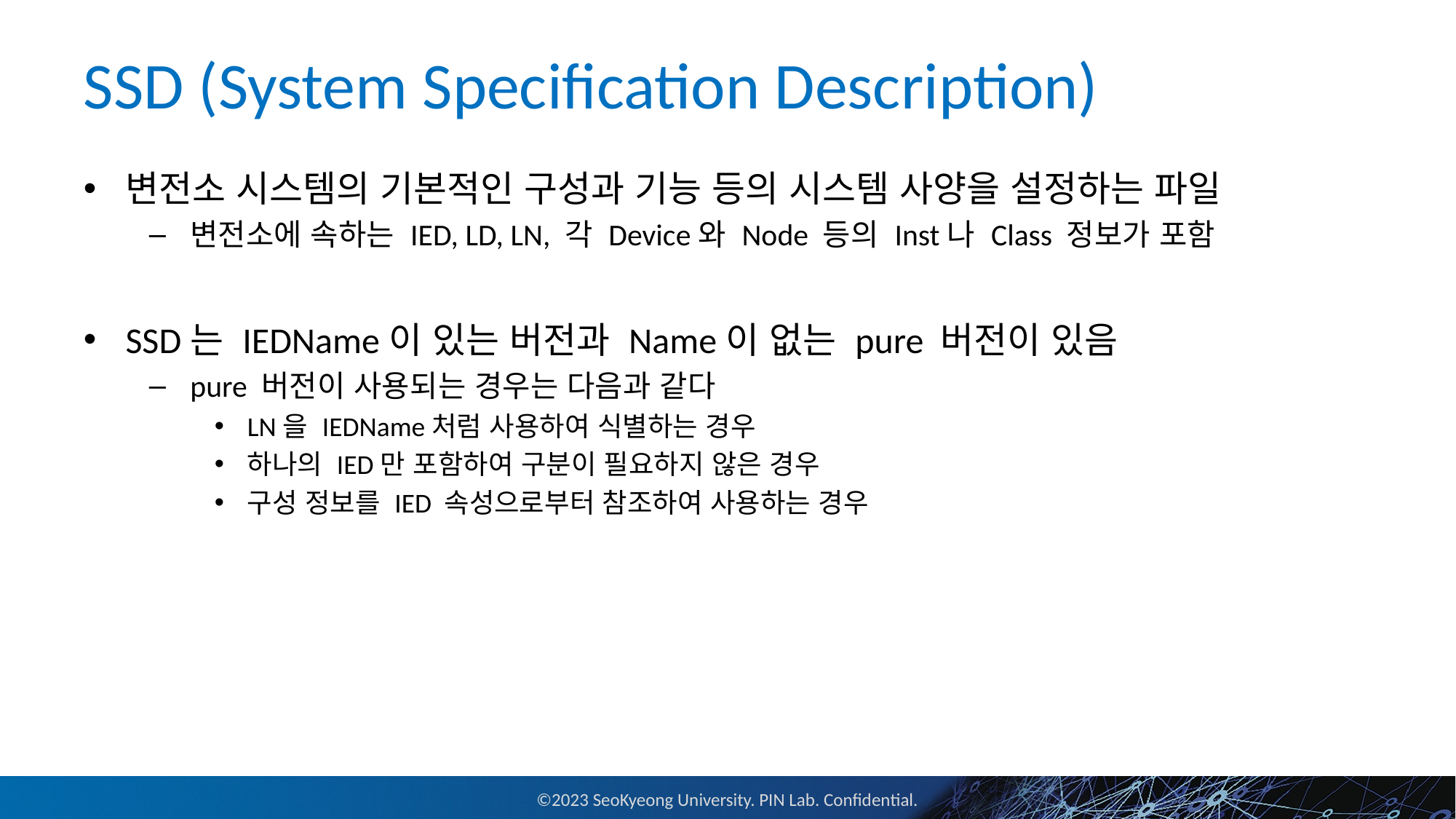

# SSD (System Specification Description)
변전소 시스템의 기본적인 구성과 기능 등의 시스템 사양을 설정하는 파일
변전소에 속하는 IED, LD, LN, 각 Device와 Node 등의 Inst나 Class 정보가 포함

SSD는 IEDName이 있는 버전과 Name이 없는 pure 버전이 있음
pure 버전이 사용되는 경우는 다음과 같다
LN을 IEDName처럼 사용하여 식별하는 경우
하나의 IED만 포함하여 구분이 필요하지 않은 경우
구성 정보를 IED 속성으로부터 참조하여 사용하는 경우